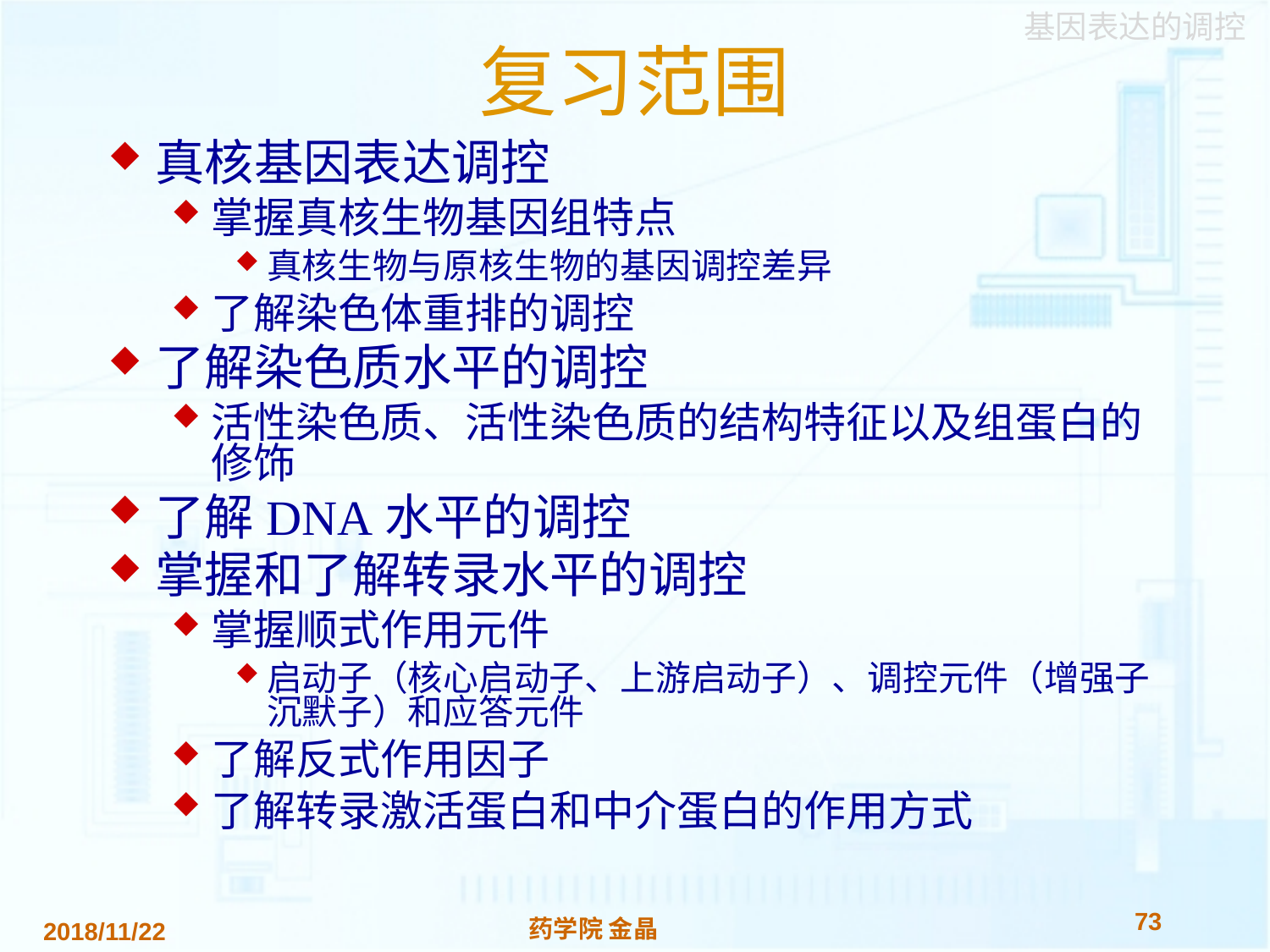

# 复习范围
真核基因表达调控
掌握真核生物基因组特点
真核生物与原核生物的基因调控差异
了解染色体重排的调控
了解染色质水平的调控
活性染色质、活性染色质的结构特征以及组蛋白的修饰
了解DNA水平的调控
掌握和了解转录水平的调控
掌握顺式作用元件
启动子（核心启动子、上游启动子）、调控元件（增强子沉默子）和应答元件
了解反式作用因子
了解转录激活蛋白和中介蛋白的作用方式

73
药学院 金晶
2018/11/22